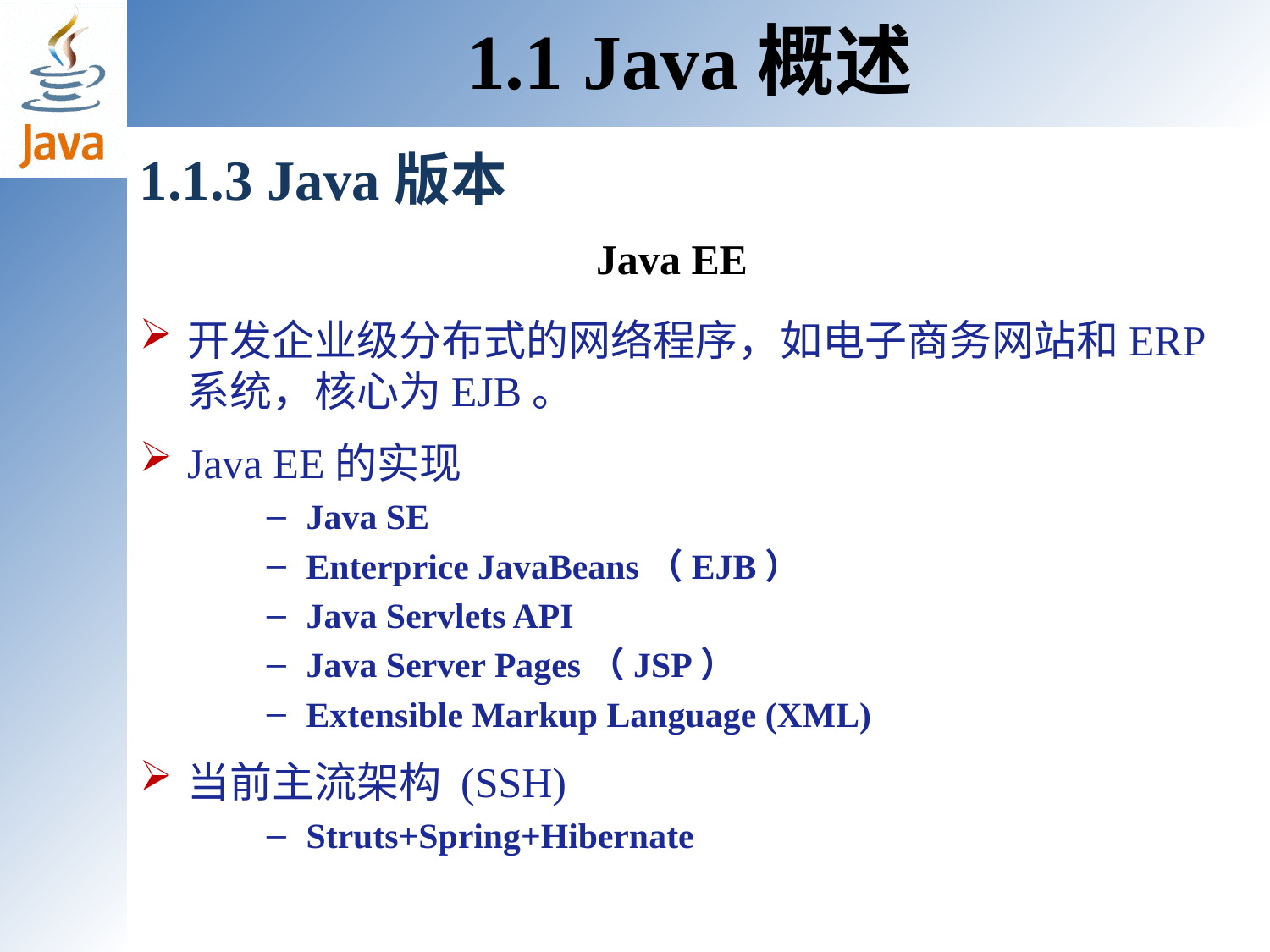

1.1 Java概述
1.1.3 Java版本
Java EE
开发企业级分布式的网络程序，如电子商务网站和ERP系统，核心为EJB。
Java EE的实现
Java SE
Enterprice JavaBeans（EJB）
Java Servlets API
Java Server Pages（JSP）
Extensible Markup Language (XML)
当前主流架构 (SSH)
Struts+Spring+Hibernate
68